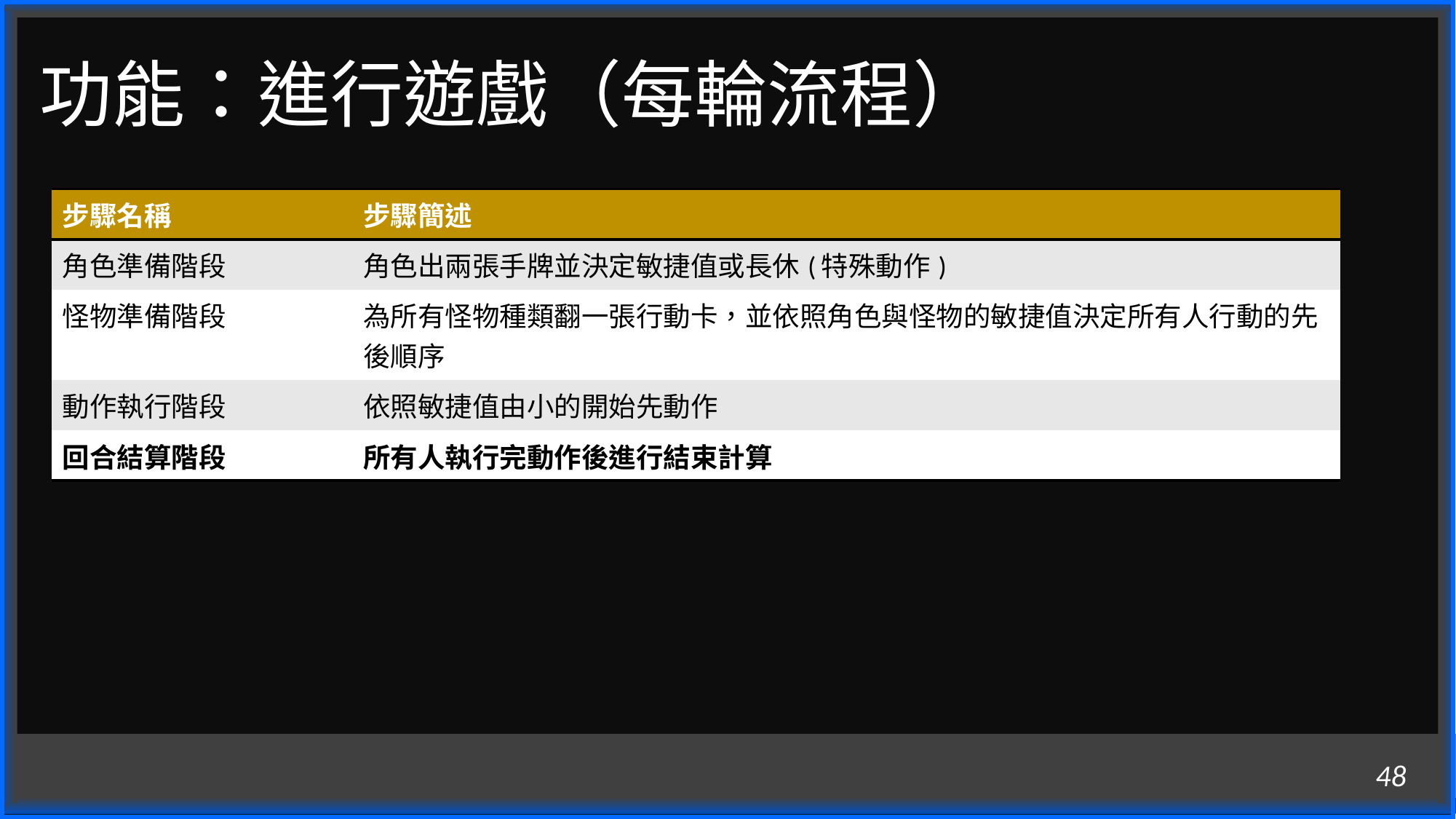

# 功能：進行遊戲（每輪流程）
| 步驟名稱 | 步驟簡述 |
| --- | --- |
| 角色準備階段 | 角色出兩張手牌並決定敏捷值或長休(特殊動作) |
| 怪物準備階段 | 為所有怪物種類翻一張行動卡，並依照角色與怪物的敏捷值決定所有人行動的先後順序 |
| 動作執行階段 | 依照敏捷值由小的開始先動作 |
| 回合結算階段 | 所有人執行完動作後進行結束計算 |